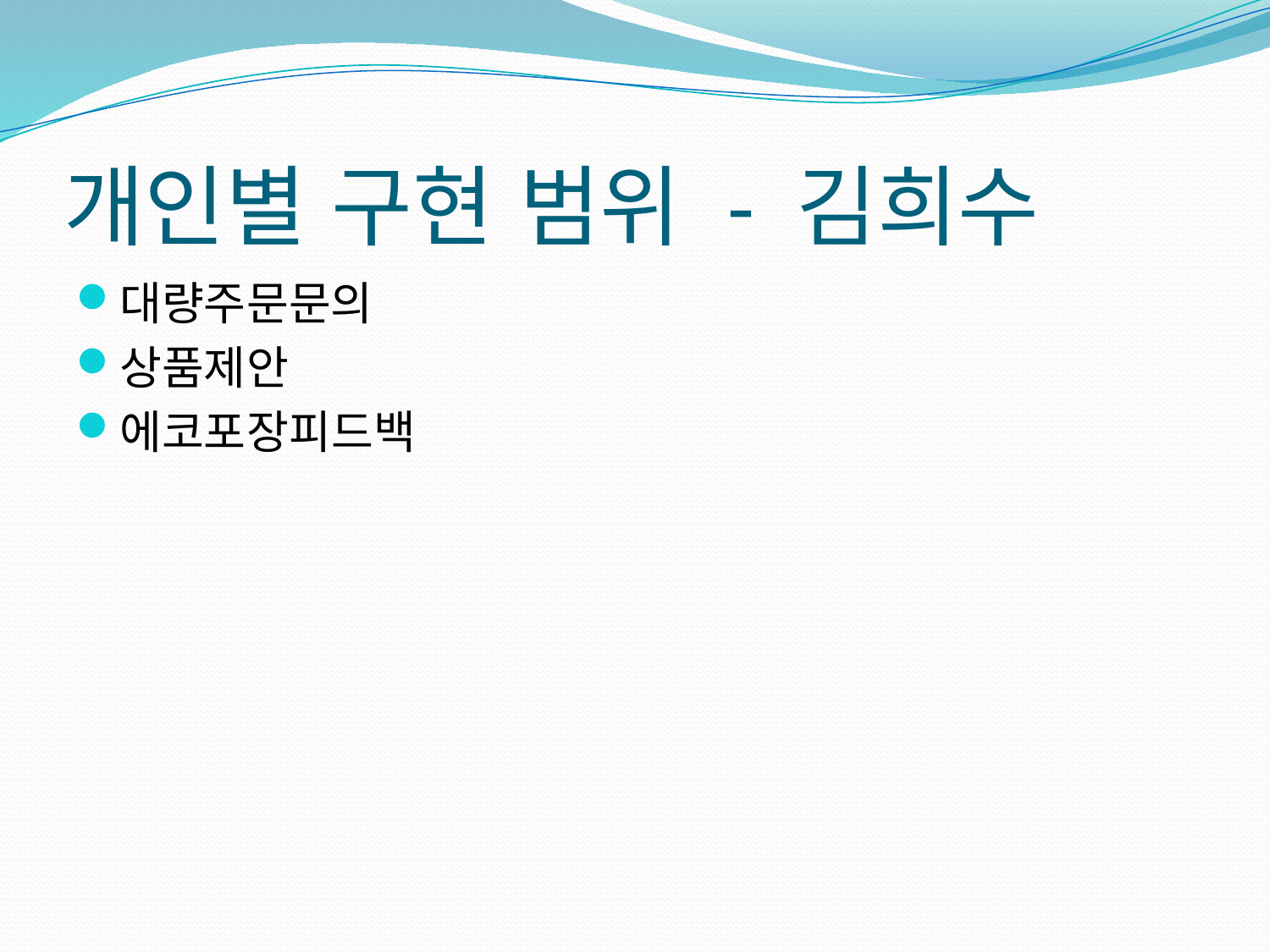

# 개인별 구현 범위 - 김희수
대량주문문의
상품제안
에코포장피드백